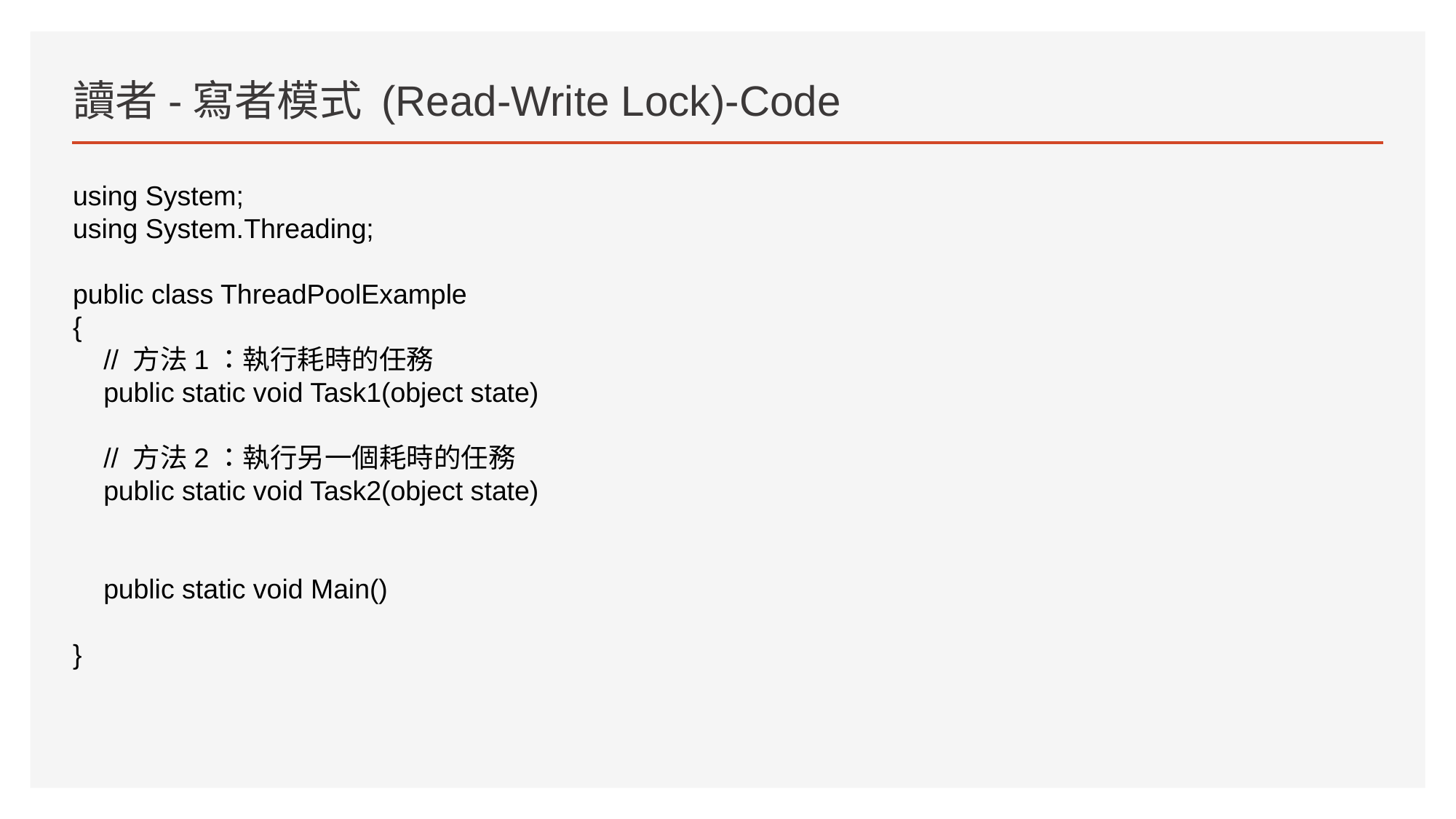

# 讀者-寫者模式 (Read-Write Lock)-Code
using System;
using System.Threading;

public class ThreadPoolExample
{
    // 方法1：執行耗時的任務
    public static void Task1(object state)

    // 方法2：執行另一個耗時的任務
    public static void Task2(object state)

    public static void Main()

}